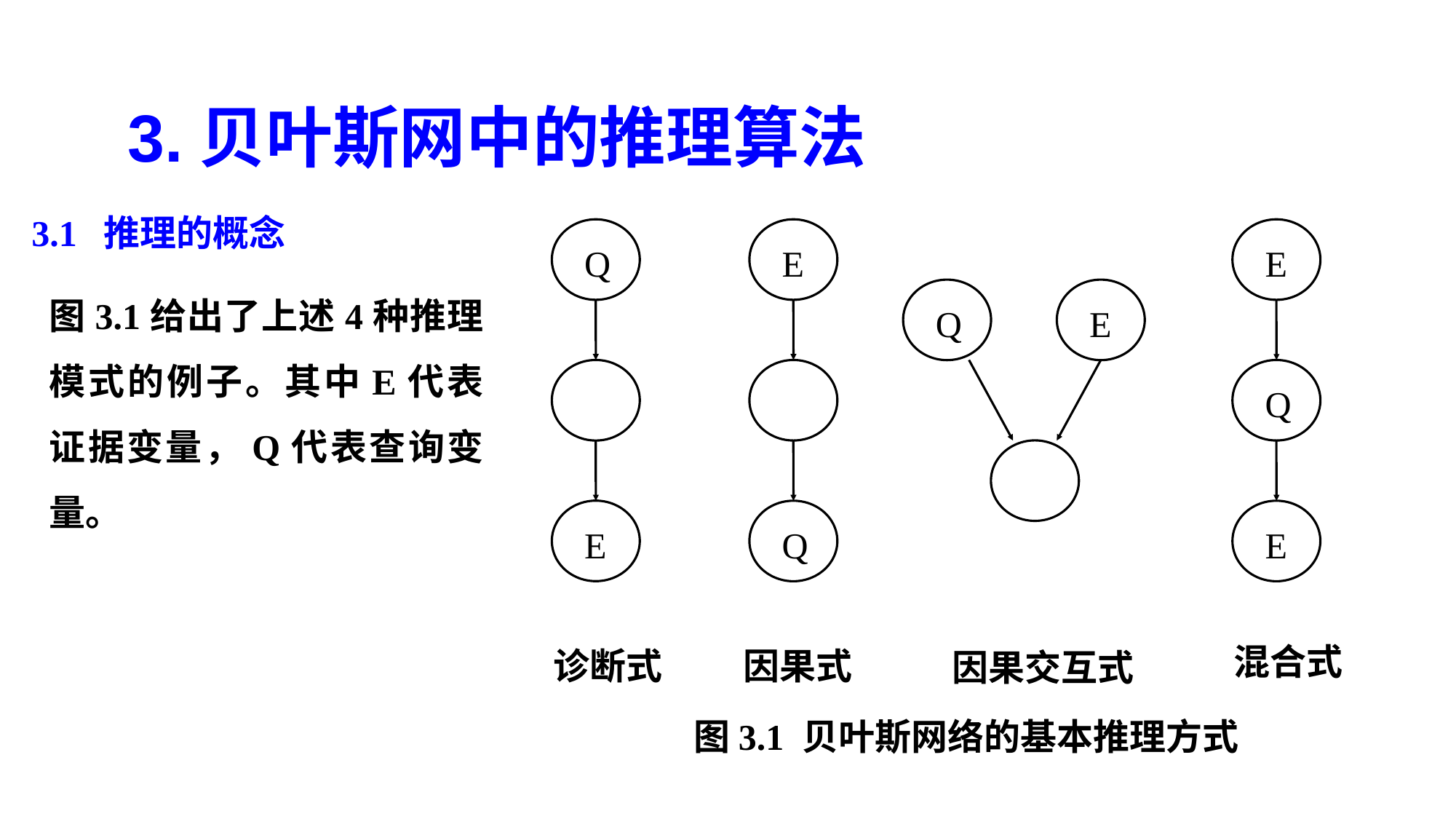

3.贝叶斯网中的推理算法
3.1  推理的概念

 Q

 E

 E

 Q

 E

 Q
 E

 Q

 E
混合式
诊断式
因果式
因果交互式
图3.1 贝叶斯网络的基本推理方式
图3.1给出了上述4种推理模式的例子。其中E代表证据变量，Q代表查询变量。